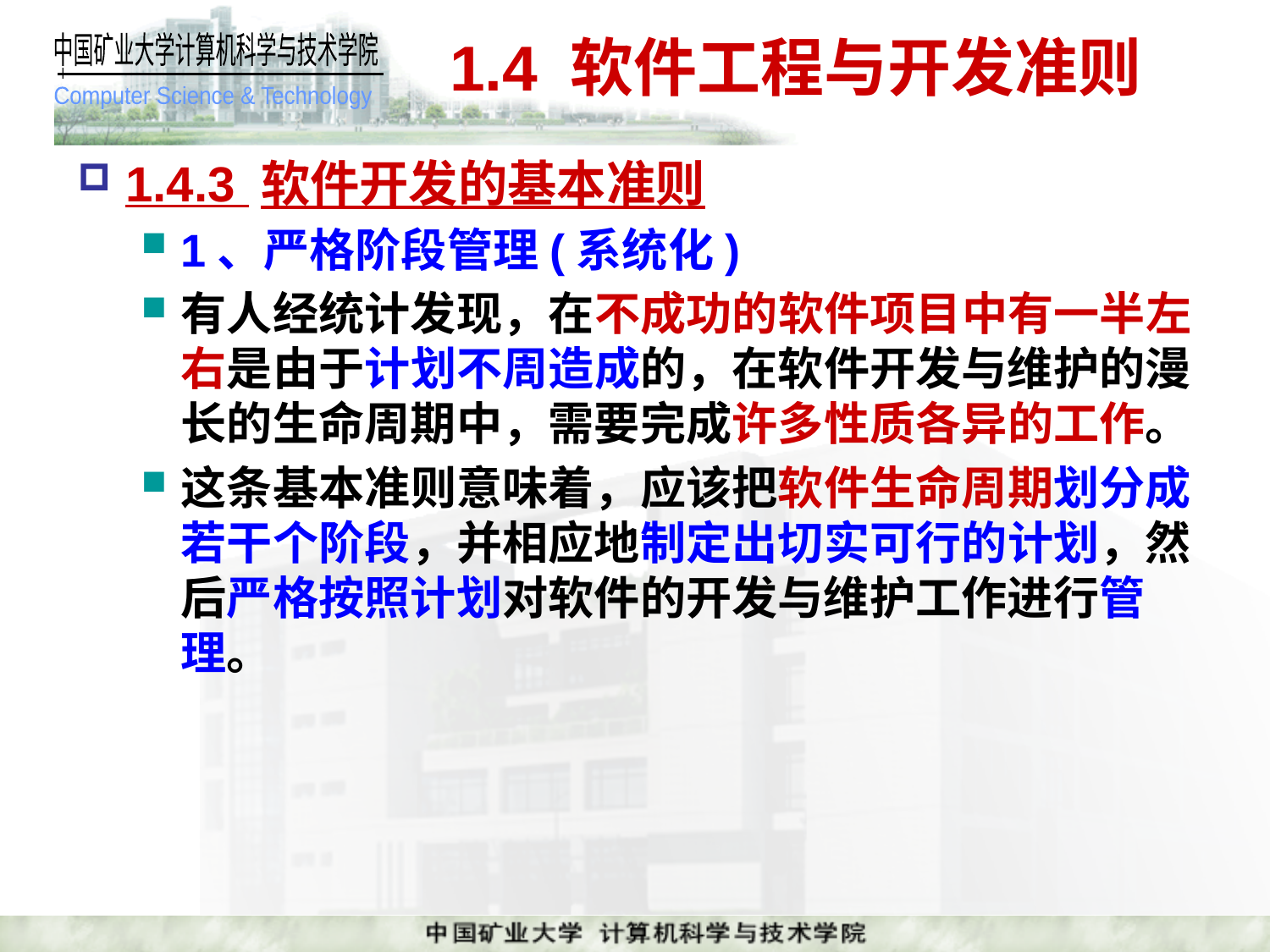

# 1.4 软件工程与开发准则
1.4.3 软件开发的基本准则
1、严格阶段管理(系统化)
有人经统计发现，在不成功的软件项目中有一半左右是由于计划不周造成的，在软件开发与维护的漫长的生命周期中，需要完成许多性质各异的工作。
这条基本准则意味着，应该把软件生命周期划分成若干个阶段，并相应地制定出切实可行的计划，然后严格按照计划对软件的开发与维护工作进行管理。
67